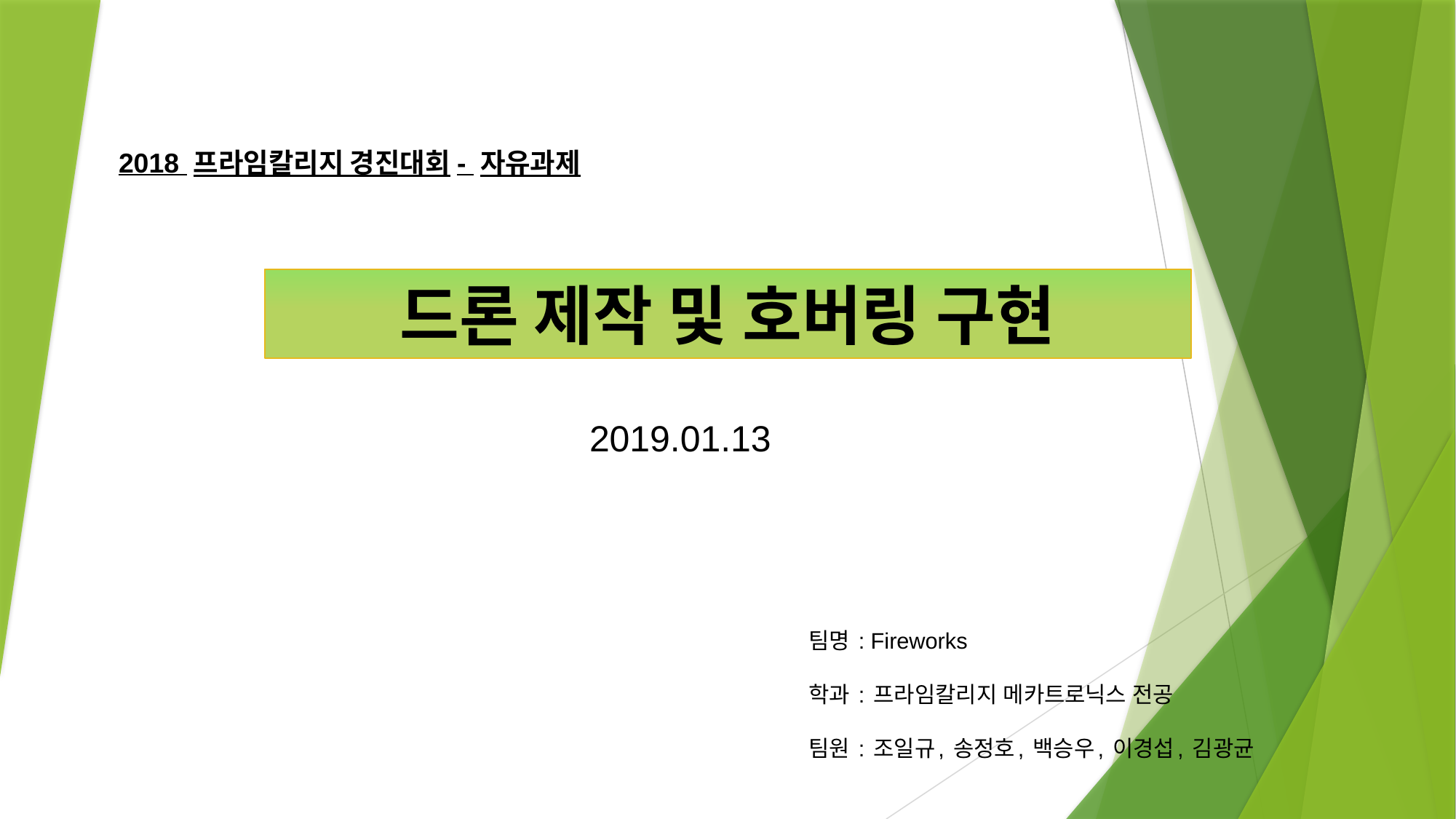

2018 프라임칼리지 경진대회- 자유과제
# 드론 제작 및 호버링 구현
2019.01.13

팀명 : Fireworks

학과 : 프라임칼리지 메카트로닉스 전공

팀원 : 조일규, 송정호, 백승우, 이경섭, 김광균